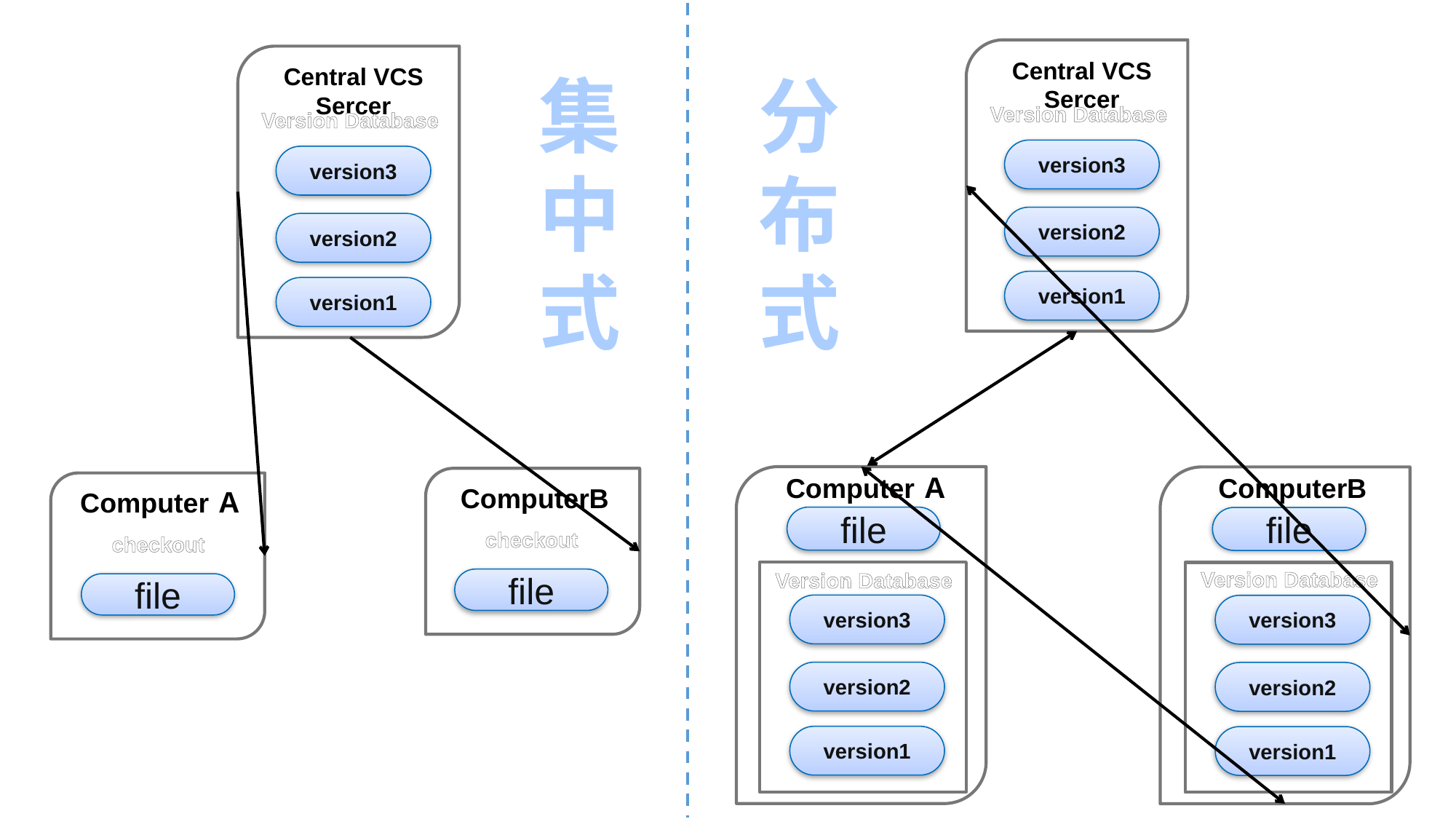

Central VCS Sercer
Central VCS Sercer
集中式
分布式
Version Database
Version Database
version3
version3
version2
version2
version1
version1
ComputerＡ
ComputerB

ComputerB
ComputerＡ
file
file
checkout
checkout
Version Database
Version Database

file
file
version3
version3
version2
version2
version1
version1